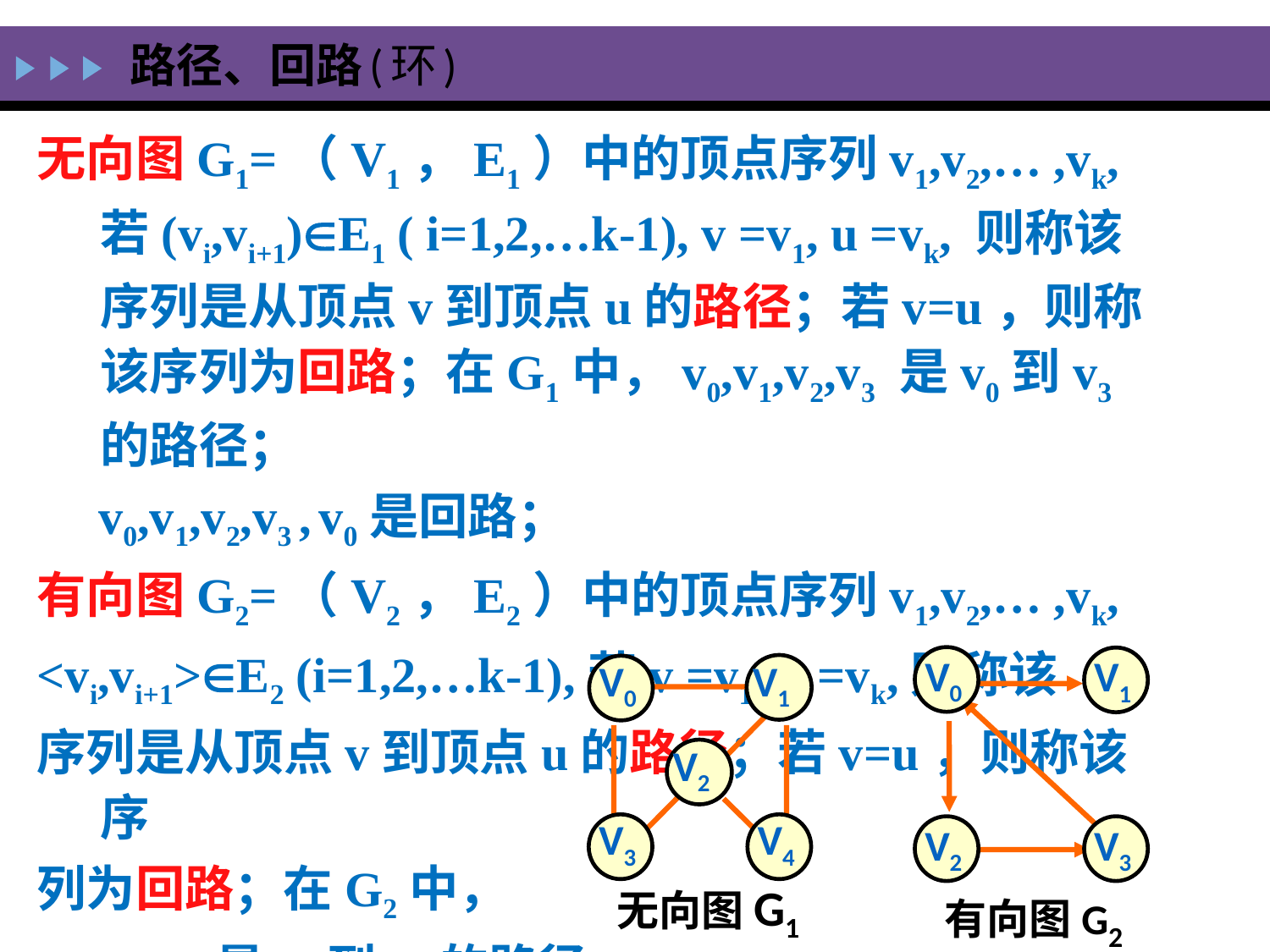

# 路径、回路(环)
无向图G1=（V1，E1）中的顶点序列v1,v2,… ,vk,若(vi,vi+1)∈E1 ( i=1,2,…k-1), v =v1, u =vk, 则称该序列是从顶点v到顶点u的路径；若v=u，则称该序列为回路；在G1中，v0,v1,v2,v3 是v0到v3的路径；
     v0,v1,v2,v3 , v0是回路；
有向图G2=（V2，E2）中的顶点序列v1,v2,… ,vk,
<vi,vi+1>∈E2 (i=1,2,…k-1),若v =v1, u =vk,则称该
序列是从顶点v到顶点u的路径；若v=u，则称该序
列为回路；在G2中，
v0, v2, v3是v0到v3的路径
v0,v2,v3,v0是回路；
 V0
 V1

 V0
 V1

 V2

 V3
 V4
 V2
 V3

无向图G1
有向图G2